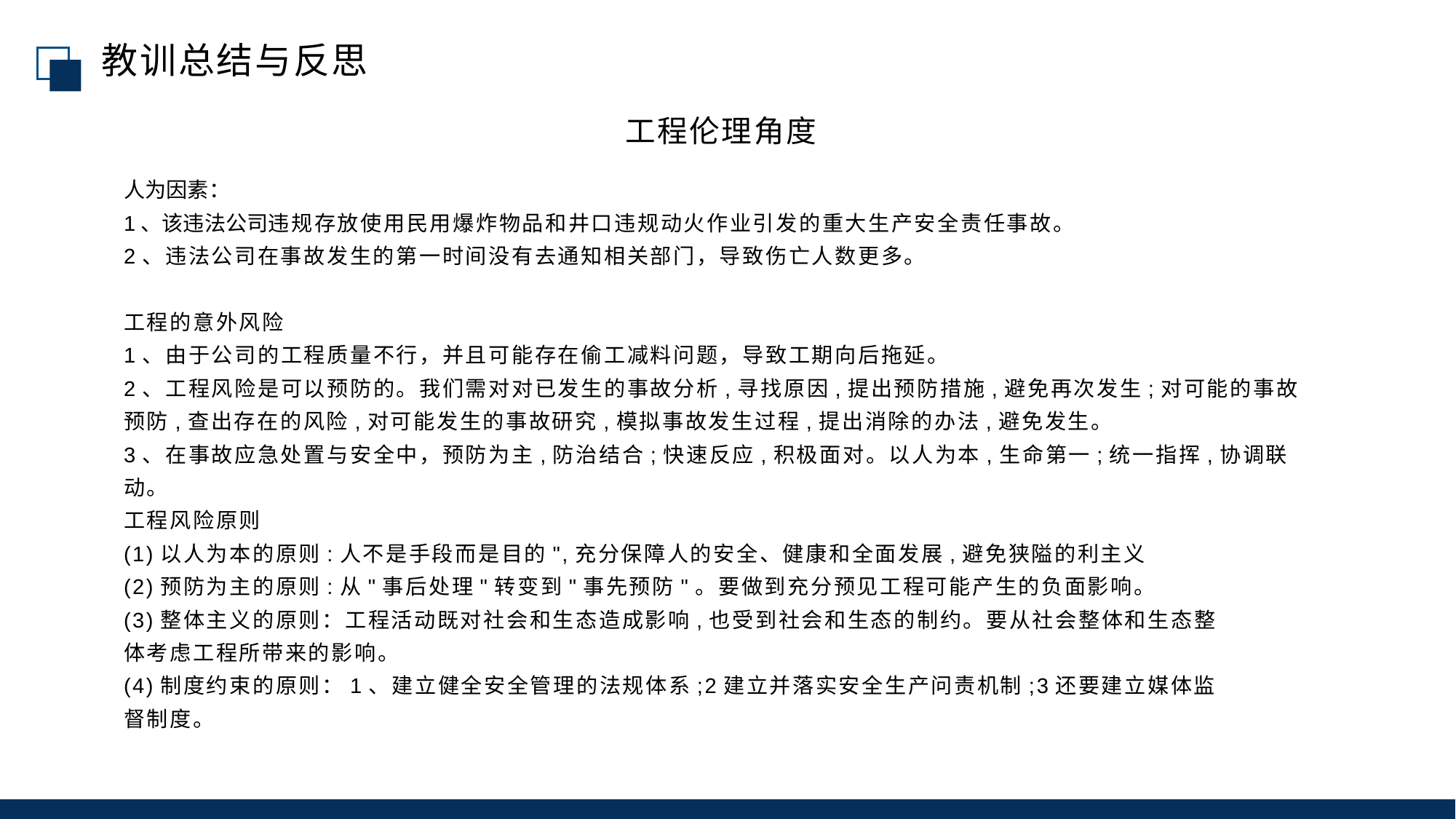

教训总结与反思

工程伦理角度
人为因素：
1、该违法公司违规存放使用民用爆炸物品和井口违规动火作业引发的重大生产安全责任事故。
2、违法公司在事故发生的第一时间没有去通知相关部门，导致伤亡人数更多。

工程的意外风险
1、由于公司的工程质量不行，并且可能存在偷工减料问题，导致工期向后拖延。
2、工程风险是可以预防的。我们需对对已发生的事故分析,寻找原因,提出预防措施,避免再次发生;对可能的事故预防,查出存在的风险,对可能发生的事故研究,模拟事故发生过程,提出消除的办法,避免发生。
3、在事故应急处置与安全中，预防为主,防治结合;快速反应,积极面对。以人为本,生命第一;统一指挥,协调联动。
工程风险原则
(1)以人为本的原则:人不是手段而是目的",充分保障人的安全、健康和全面发展,避免狭隘的利主义
(2)预防为主的原则:从"事后处理"转变到"事先预防"。要做到充分预见工程可能产生的负面影响。
(3)整体主义的原则：工程活动既对社会和生态造成影响,也受到社会和生态的制约。要从社会整体和生态整
体考虑工程所带来的影响。
(4)制度约束的原则：1、建立健全安全管理的法规体系;2建立并落实安全生产问责机制;3还要建立媒体监
督制度。